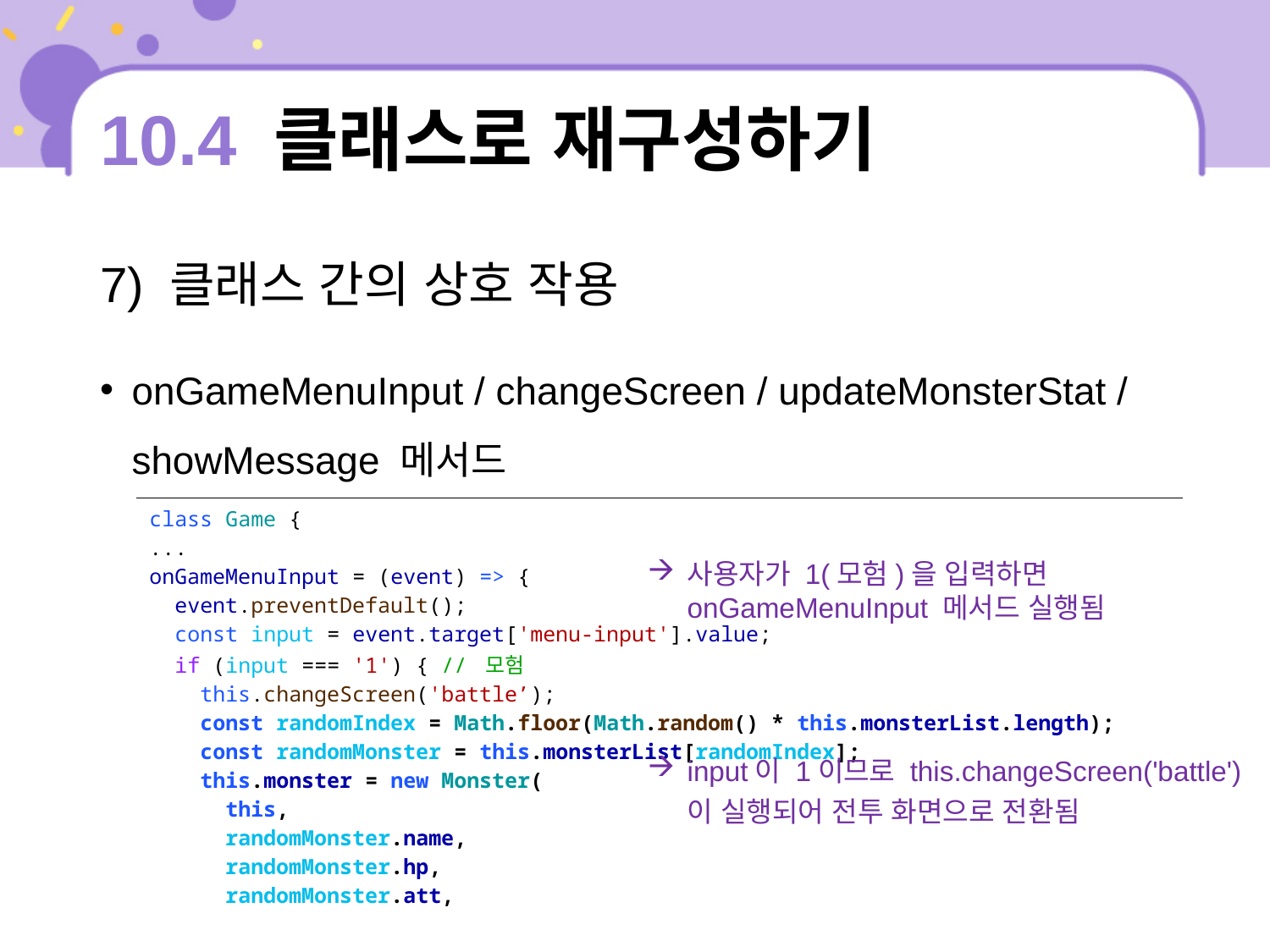

# 10.4 클래스로 재구성하기
7) 클래스 간의 상호 작용
onGameMenuInput / changeScreen / updateMonsterStat / showMessage 메서드
| class Game { ... onGameMenuInput = (event) => { event.preventDefault(); const input = event.target['menu-input'].value; if (input === '1') { // 모험 this.changeScreen('battle’); const randomIndex = Math.floor(Math.random() \* this.monsterList.length); const randomMonster = this.monsterList[randomIndex]; this.monster = new Monster( this, randomMonster.name, randomMonster.hp, randomMonster.att, |
| --- |
사용자가 1(모험)을 입력하면 onGameMenuInput 메서드 실행됨
input이 1이므로 this.changeScreen('battle')이 실행되어 전투 화면으로 전환됨